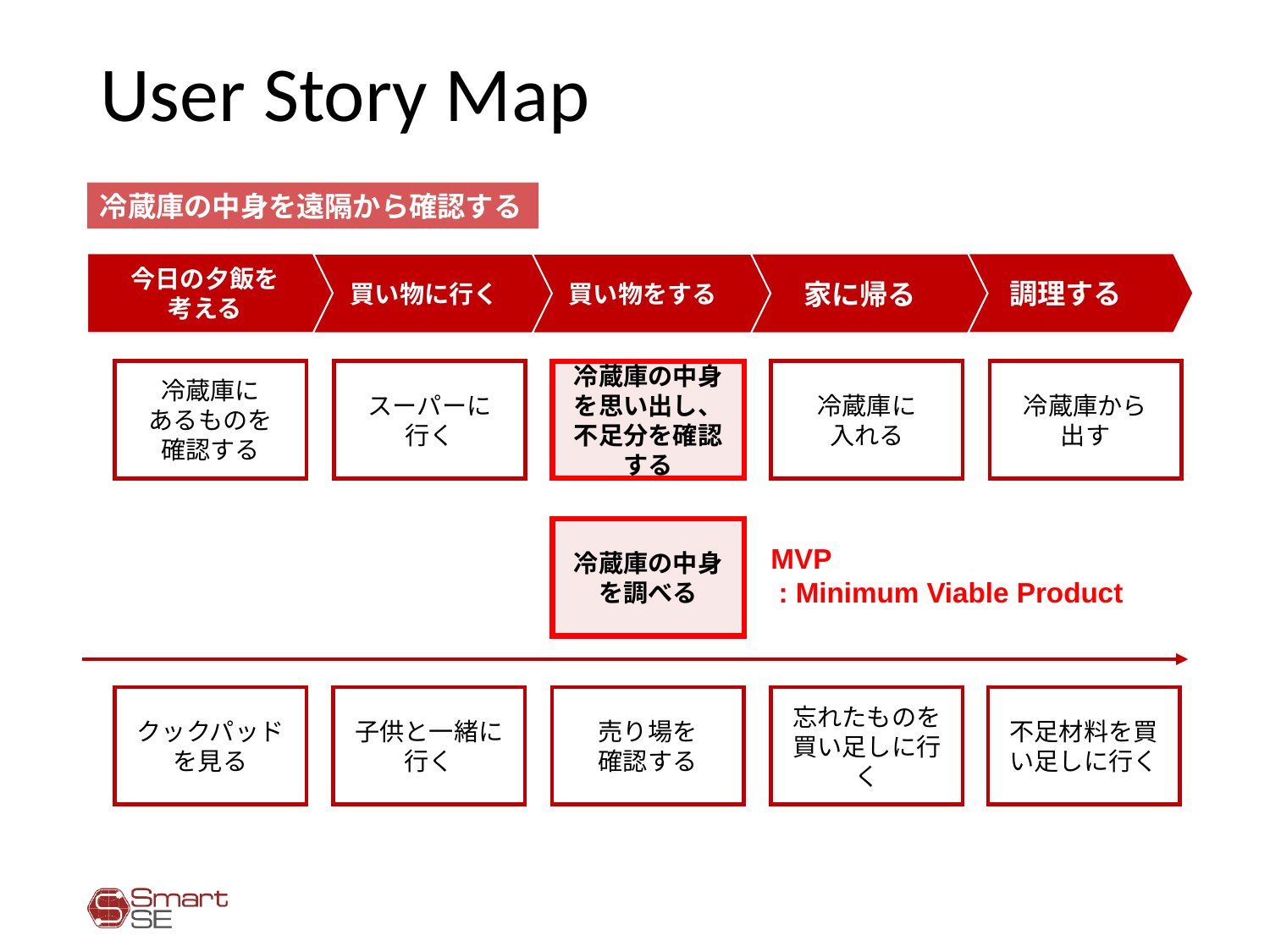

# User Story Map
冷蔵庫の中身を遠隔から確認する
MVP : Minimum Viable Product
今日の夕飯を
考える
調理する
家に帰る
買い物に行く
買い物をする
冷蔵庫に
入れる
冷蔵庫から
出す
冷蔵庫の中身を思い出し、不足分を確認する
冷蔵庫に
あるものを
確認する
スーパーに
行く
冷蔵庫の中身を調べる
MVP
 : Minimum Viable Product
クックパッドを見る
子供と一緒に
行く
売り場を
確認する
忘れたものを
買い足しに行く
不足材料を買い足しに行く